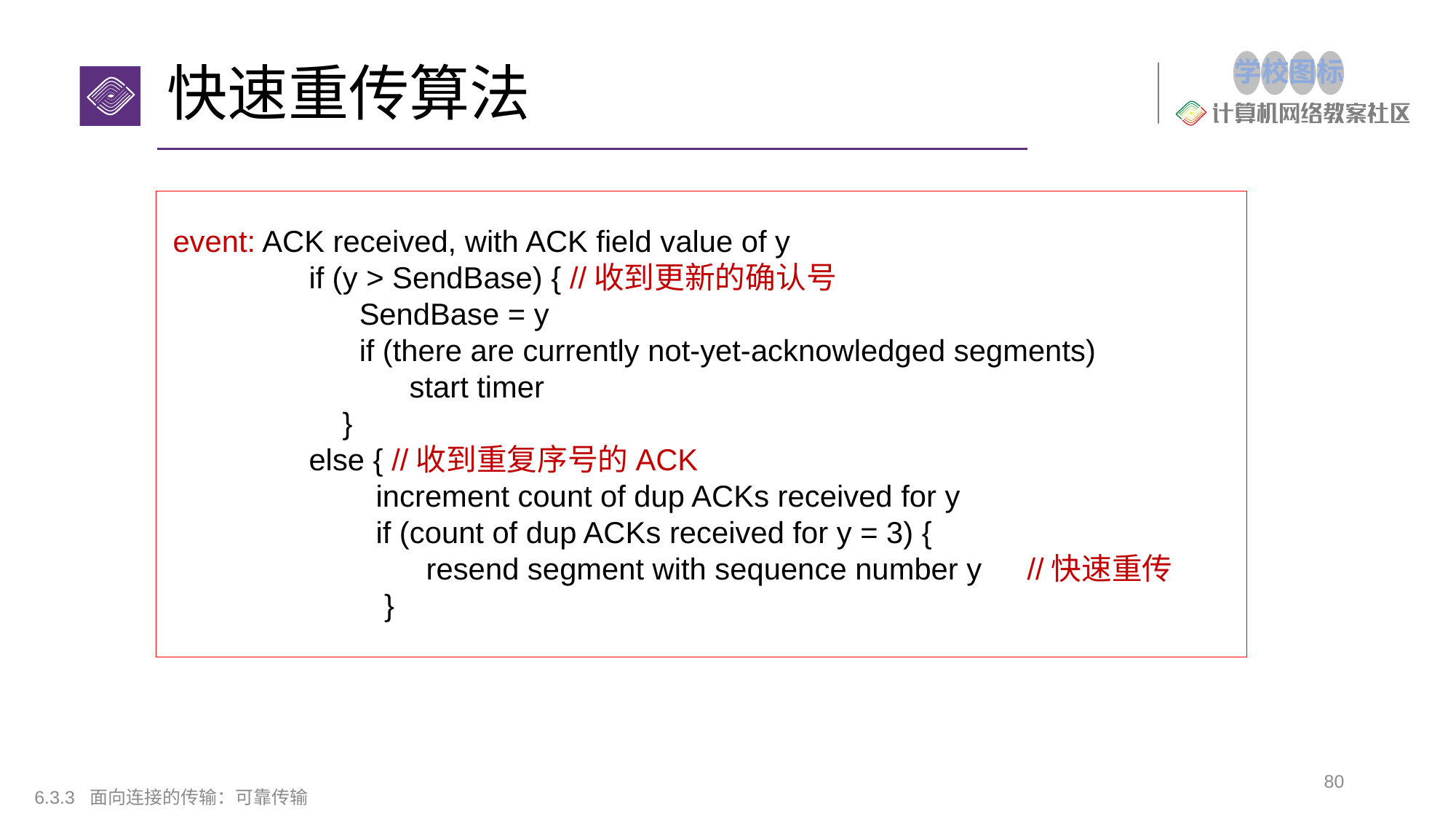

# 快速重传算法

 event: ACK received, with ACK field value of y
                 if (y > SendBase) { //收到更新的确认号
                       SendBase = y
                       if (there are currently not-yet-acknowledged segments)
                             start timer
                     }
                 else { //收到重复序号的ACK
                         increment count of dup ACKs received for y
                         if (count of dup ACKs received for y = 3) {
                               resend segment with sequence number y　//快速重传
                          }

80
6.3.3  面向连接的传输：可靠传输